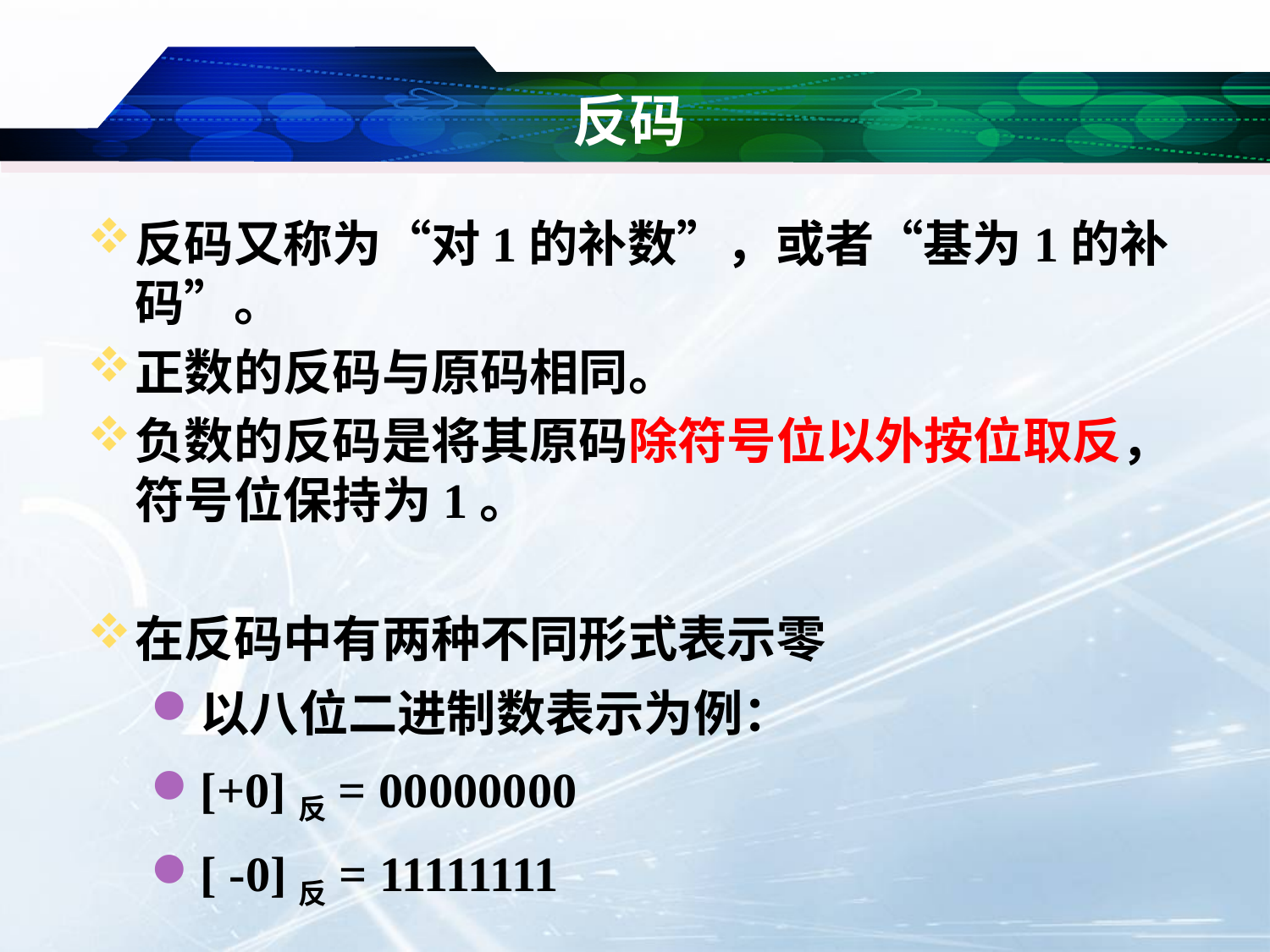

# 反码
反码又称为“对1的补数”，或者“基为1的补码”。
正数的反码与原码相同。
负数的反码是将其原码除符号位以外按位取反，符号位保持为1。

在反码中有两种不同形式表示零
以八位二进制数表示为例：
[+0]反= 00000000
[ -0]反= 11111111